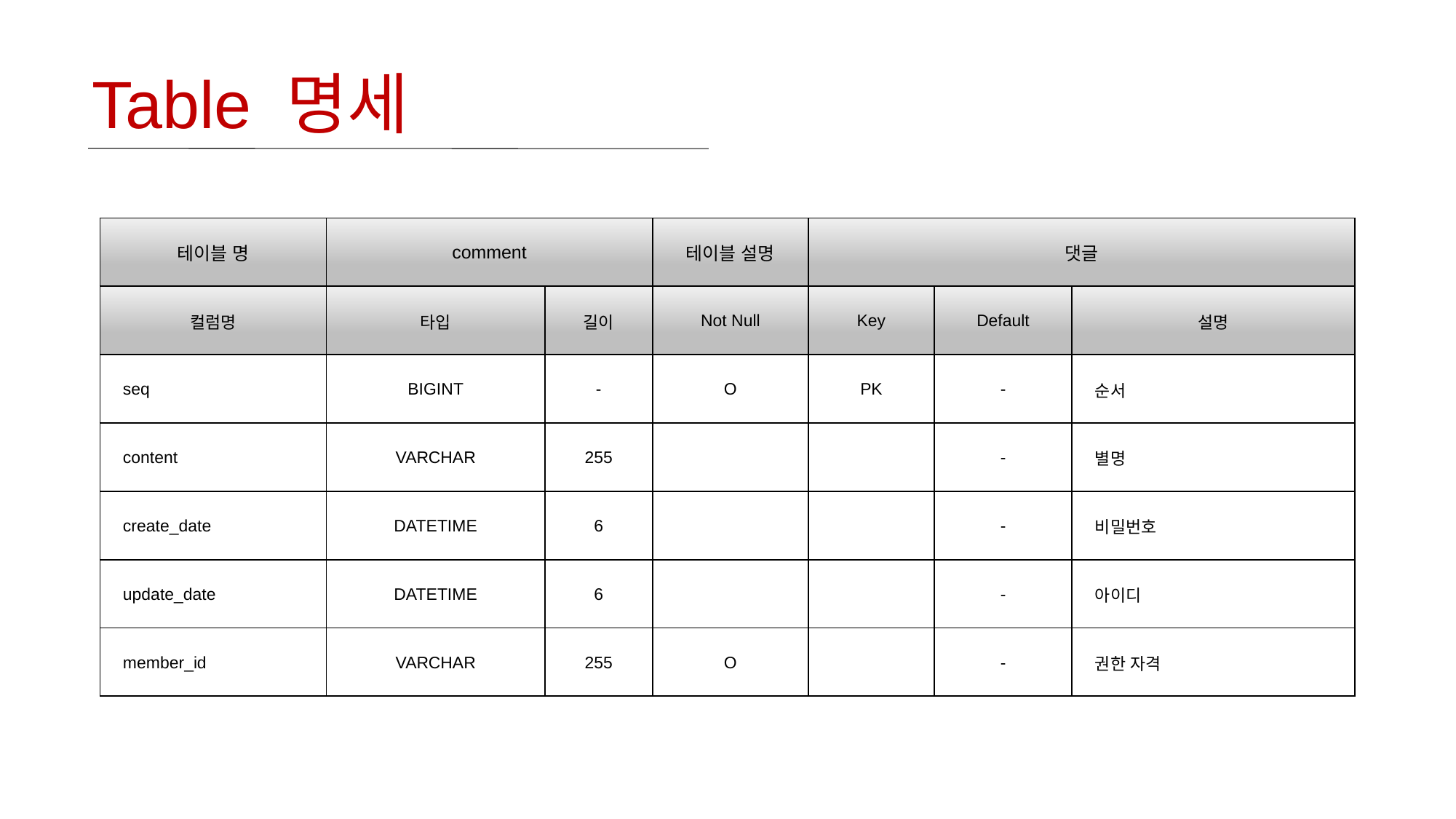

# Table 명세
| 테이블 명 | comment | URI | 테이블 설명 | 댓글 |  |  |
| --- | --- | --- | --- | --- | --- | --- |
| 컬럼명 | 타입 | 길이 | Not Null | Key | Default | 설명 |
| seq | BIGINT | - | O | PK | - | 순서 |
| content | VARCHAR | 255 |  |  | - | 별명 |
| create\_date | DATETIME | 6 |  |  | - | 비밀번호 |
| update\_date | DATETIME | 6 |  |  | - | 아이디 |
| member\_id | VARCHAR | 255 | O |  | - | 권한 자격 |